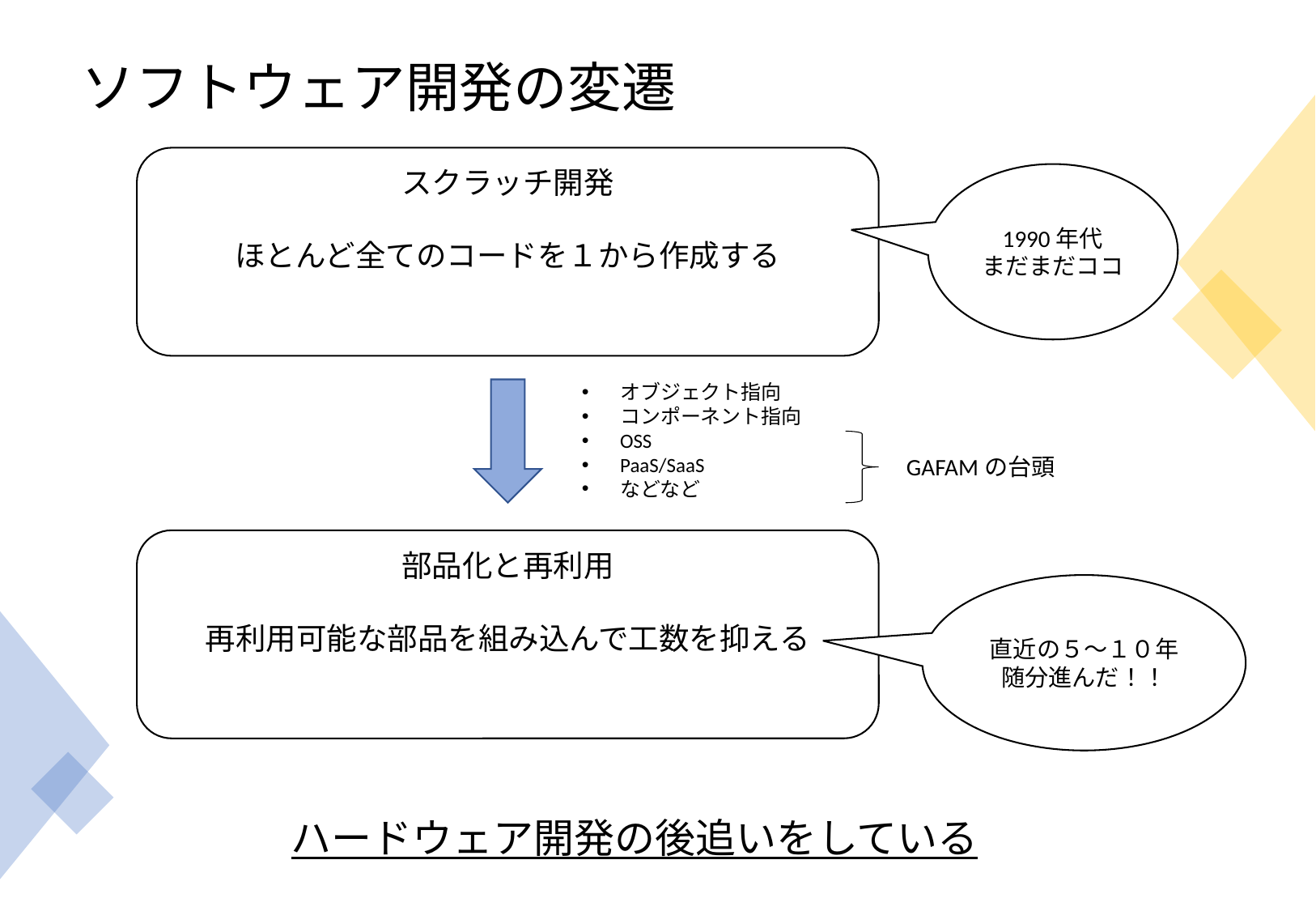

# ソフトウェア開発の変遷
スクラッチ開発

ほとんど全てのコードを１から作成する
1990年代
まだまだココ

オブジェクト指向
コンポーネント指向
OSS
PaaS/SaaS
などなど

GAFAMの台頭
部品化と再利用

再利用可能な部品を組み込んで工数を抑える
直近の５〜１０年
随分進んだ！！

ハードウェア開発の後追いをしている